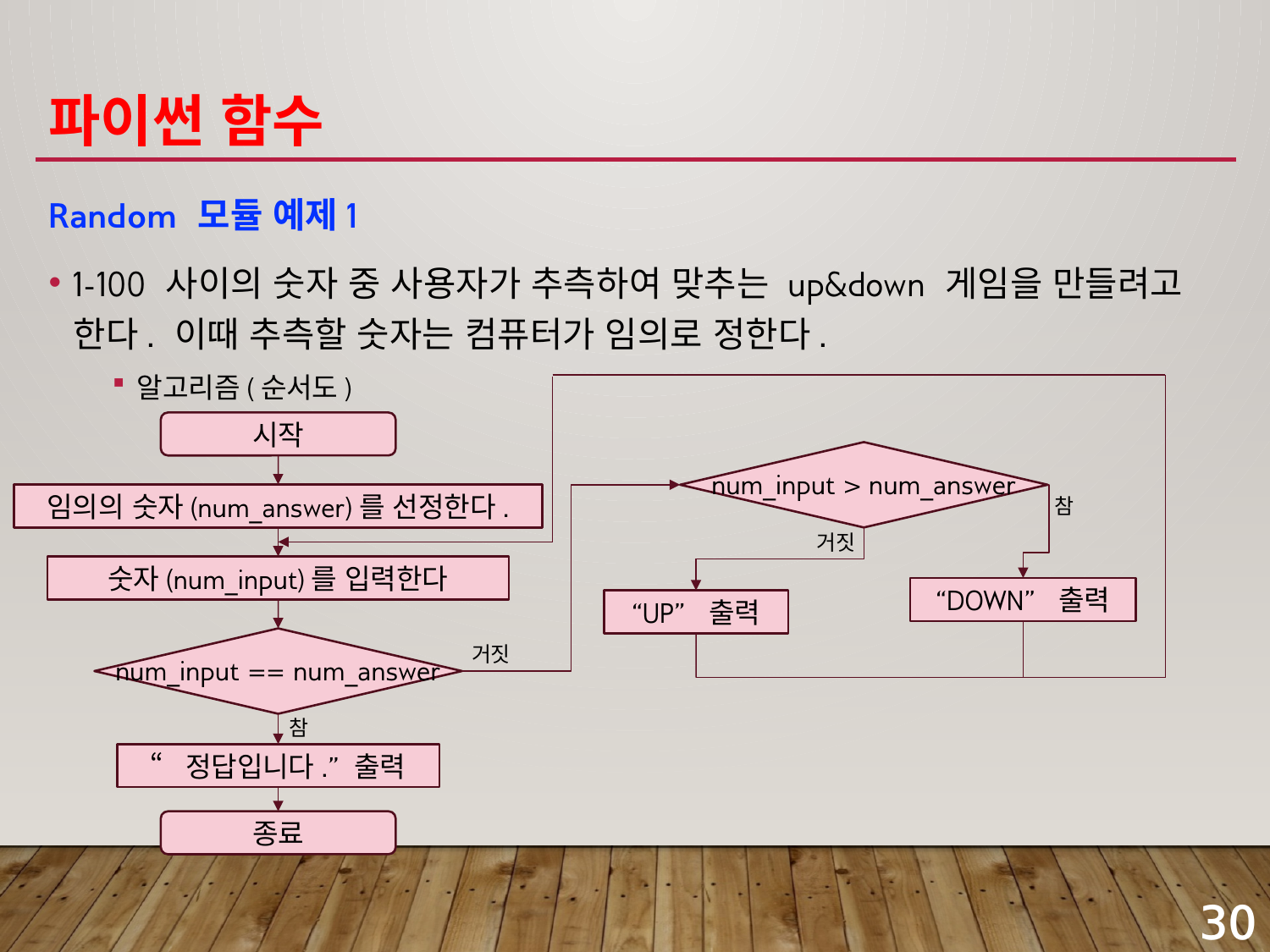

# 파이썬 함수
Random 모듈 예제1
1-100 사이의 숫자 중 사용자가 추측하여 맞추는 up&down 게임을 만들려고 한다. 이때 추측할 숫자는 컴퓨터가 임의로 정한다.
알고리즘(순서도)

시작

num_input > num_answer
임의의 숫자(num_answer)를 선정한다.
참
거짓
숫자(num_input)를 입력한다
“DOWN”  출력
“UP”  출력

num_input == num_answer
거짓
참
“정답입니다.” 출력
종료